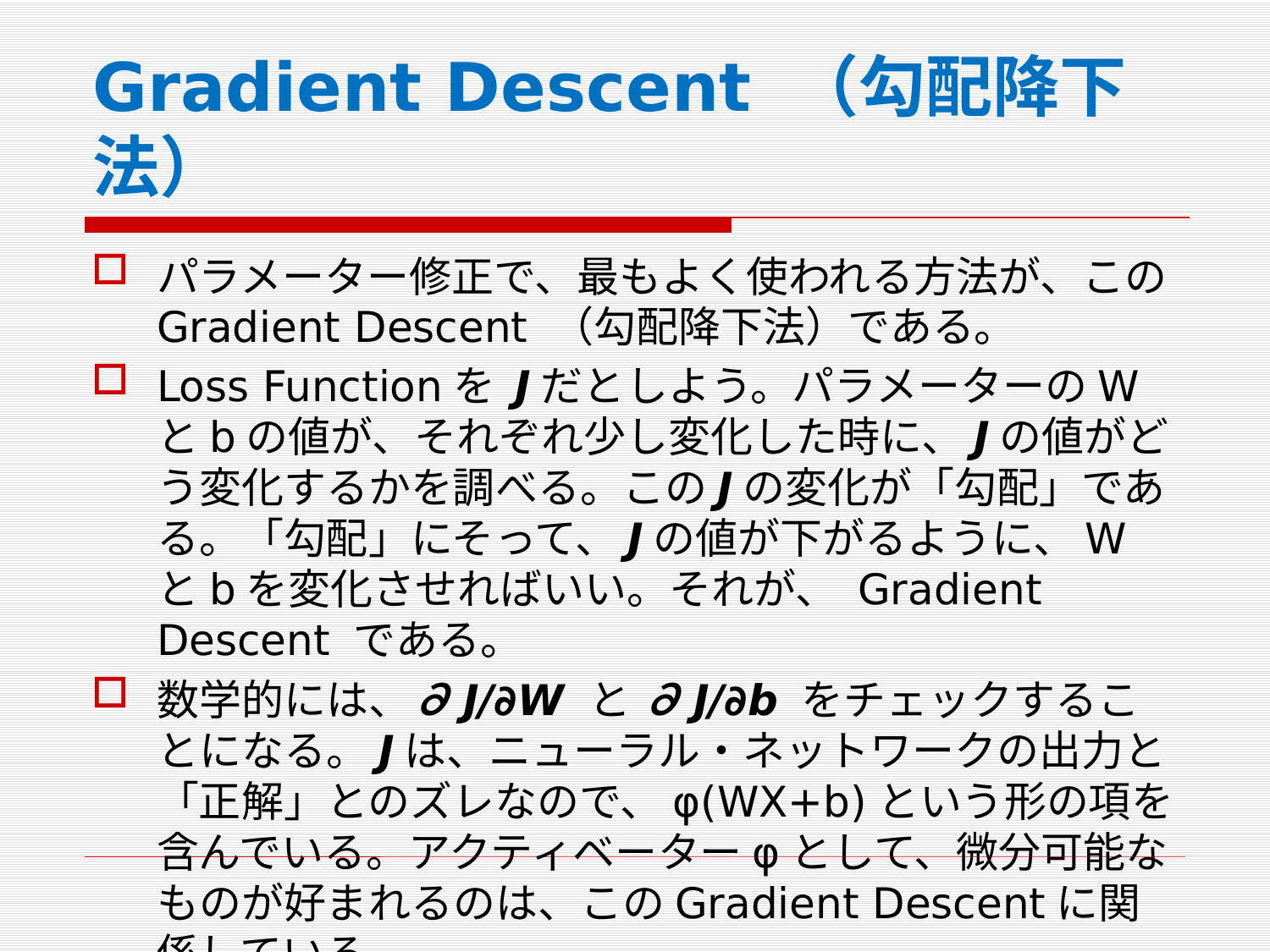

# Gradient Descent （勾配降下法）
パラメーター修正で、最もよく使われる方法が、このGradient Descent （勾配降下法）である。
Loss Functionを Jだとしよう。パラメーターのWとbの値が、それぞれ少し変化した時に、Jの値がどう変化するかを調べる。このJの変化が「勾配」である。「勾配」にそって、Jの値が下がるように、Wとbを変化させればいい。それが、 Gradient Descent である。
数学的には、∂J/∂W と ∂J/∂b をチェックすることになる。Jは、ニューラル・ネットワークの出力と「正解」とのズレなので、φ(WX+b)という形の項を含んでいる。アクティベーターφとして、微分可能なものが好まれるのは、このGradient Descentに関係している。